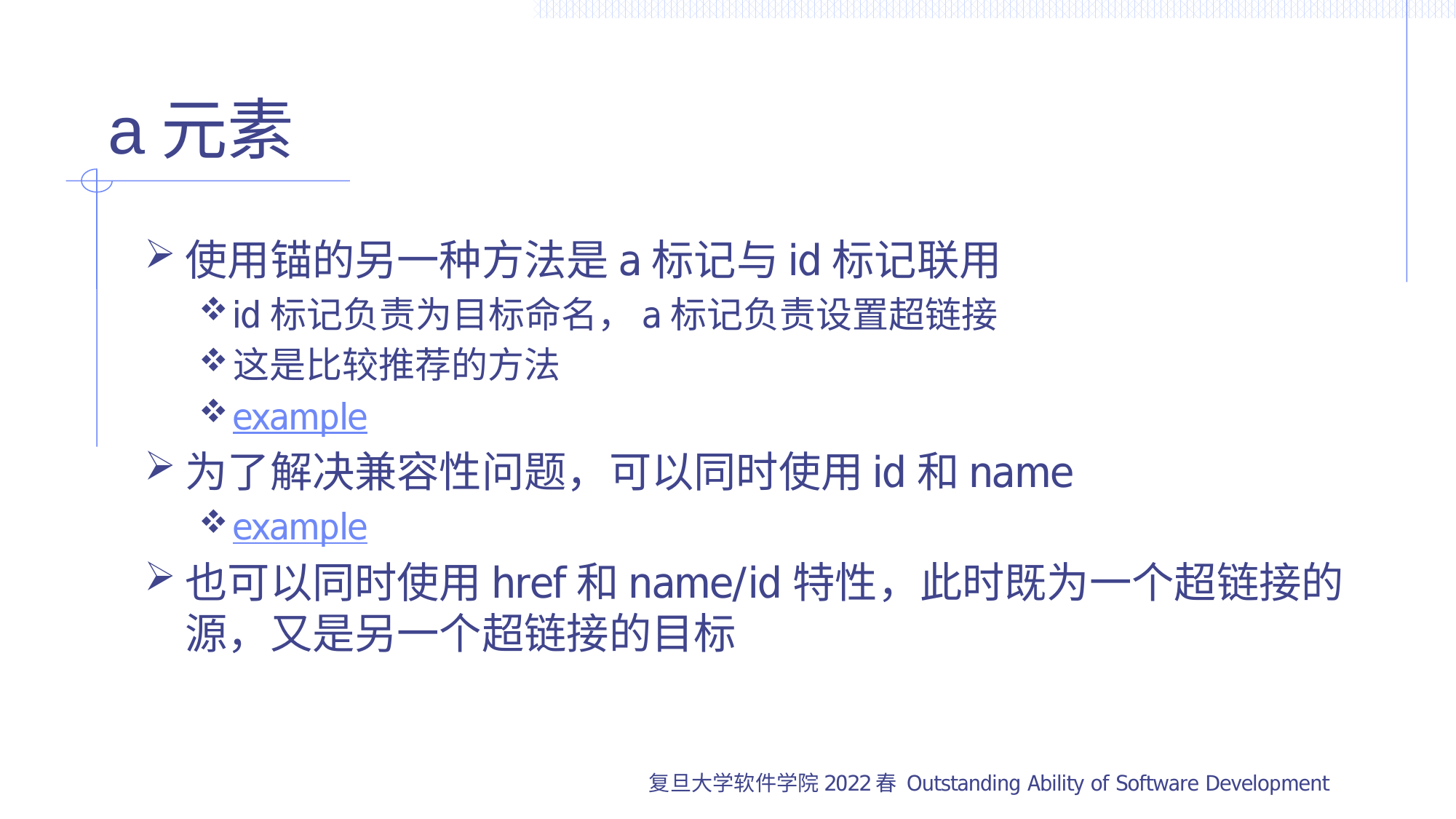

# a元素
使用锚的另一种方法是a标记与id标记联用
id标记负责为目标命名，a标记负责设置超链接
这是比较推荐的方法
example
为了解决兼容性问题，可以同时使用id和name
example
也可以同时使用href和name/id特性，此时既为一个超链接的源，又是另一个超链接的目标